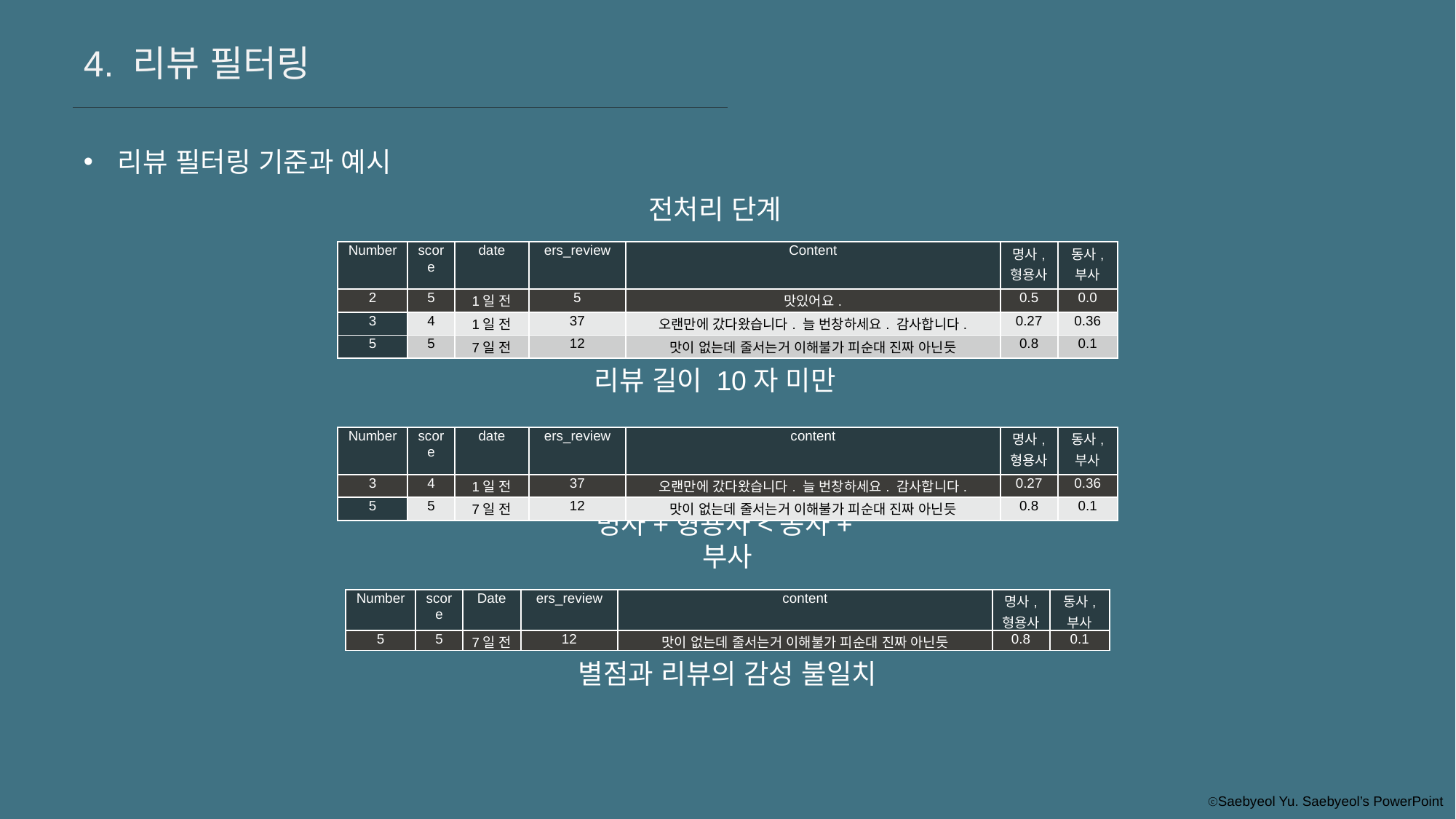

4. 리뷰 필터링
리뷰 필터링 기준과 예시
전처리 단계
| Number | score | date | ers\_review | Content | 명사, 형용사 | 동사, 부사 |
| --- | --- | --- | --- | --- | --- | --- |
| 2 | 5 | 1일 전 | 5 | 맛있어요. | 0.5 | 0.0 |
| 3 | 4 | 1일 전 | 37 | 오랜만에 갔다왔습니다. 늘 번창하세요. 감사합니다. | 0.27 | 0.36 |
| 5 | 5 | 7일 전 | 12 | 맛이 없는데 줄서는거 이해불가 피순대 진짜 아닌듯 | 0.8 | 0.1 |
리뷰 길이 10자 미만
| Number | score | date | ers\_review | content | 명사, 형용사 | 동사, 부사 |
| --- | --- | --- | --- | --- | --- | --- |
| 3 | 4 | 1일 전 | 37 | 오랜만에 갔다왔습니다. 늘 번창하세요. 감사합니다. | 0.27 | 0.36 |
| 5 | 5 | 7일 전 | 12 | 맛이 없는데 줄서는거 이해불가 피순대 진짜 아닌듯 | 0.8 | 0.1 |
명사+형용사<동사+부사
| Number | score | Date | ers\_review | content | 명사, 형용사 | 동사, 부사 |
| --- | --- | --- | --- | --- | --- | --- |
| 5 | 5 | 7일 전 | 12 | 맛이 없는데 줄서는거 이해불가 피순대 진짜 아닌듯 | 0.8 | 0.1 |
별점과 리뷰의 감성 불일치